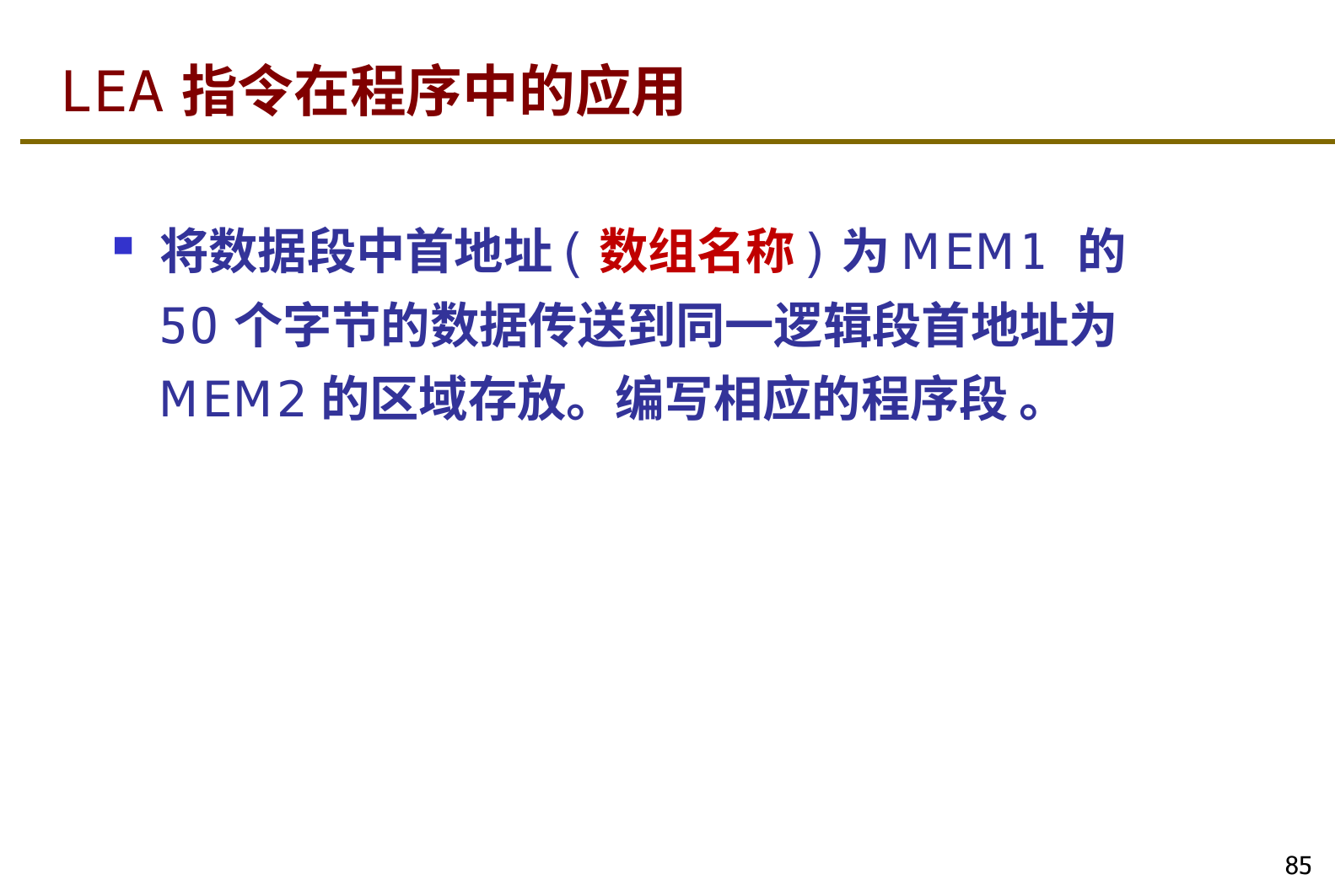

# LEA指令在程序中的应用
将数据段中首地址(数组名称)为MEM1 的50个字节的数据传送到同一逻辑段首地址为MEM2的区域存放。编写相应的程序段 。
85